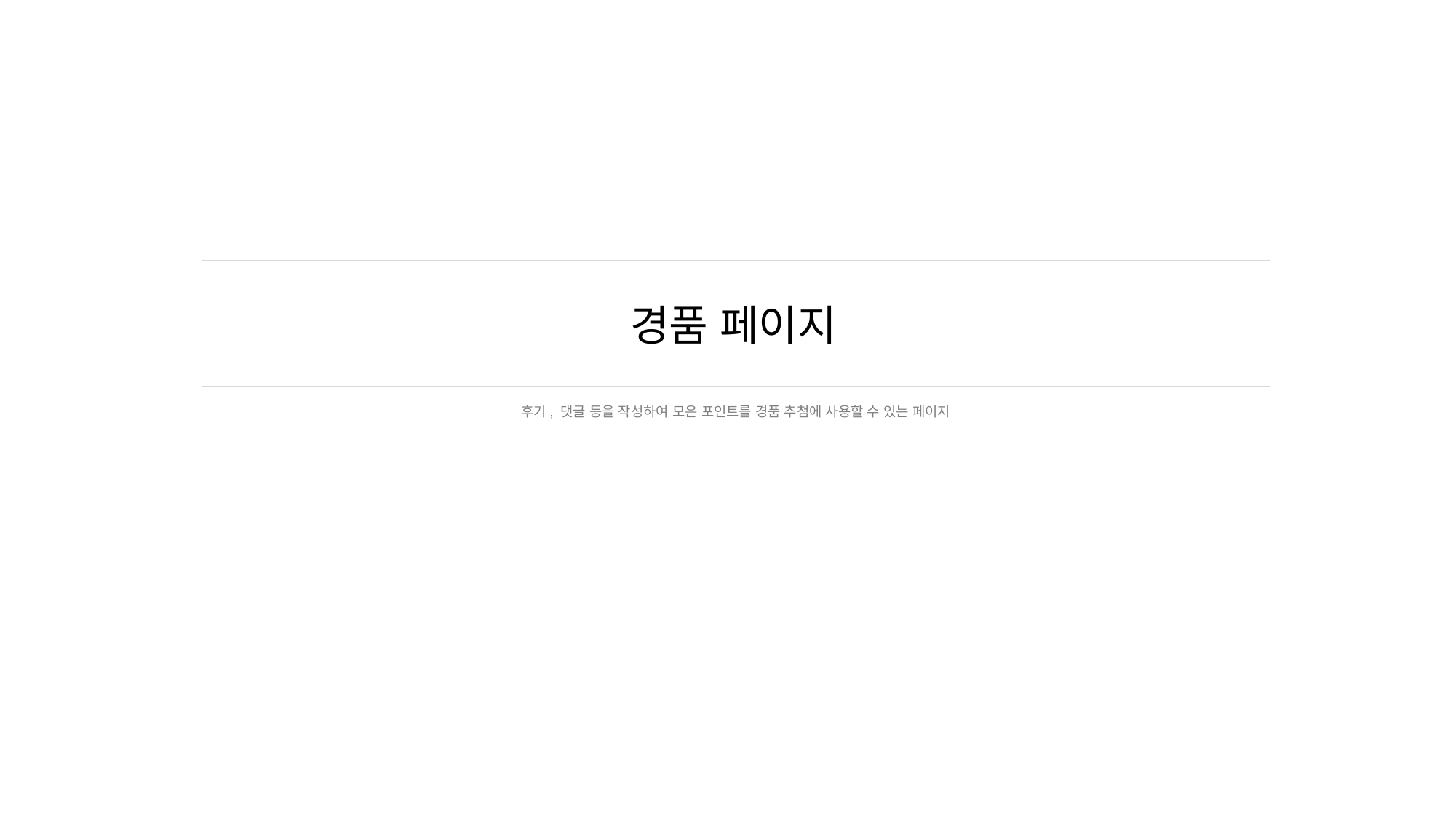

# 경품 페이지
후기, 댓글 등을 작성하여 모은 포인트를 경품 추첨에 사용할 수 있는 페이지